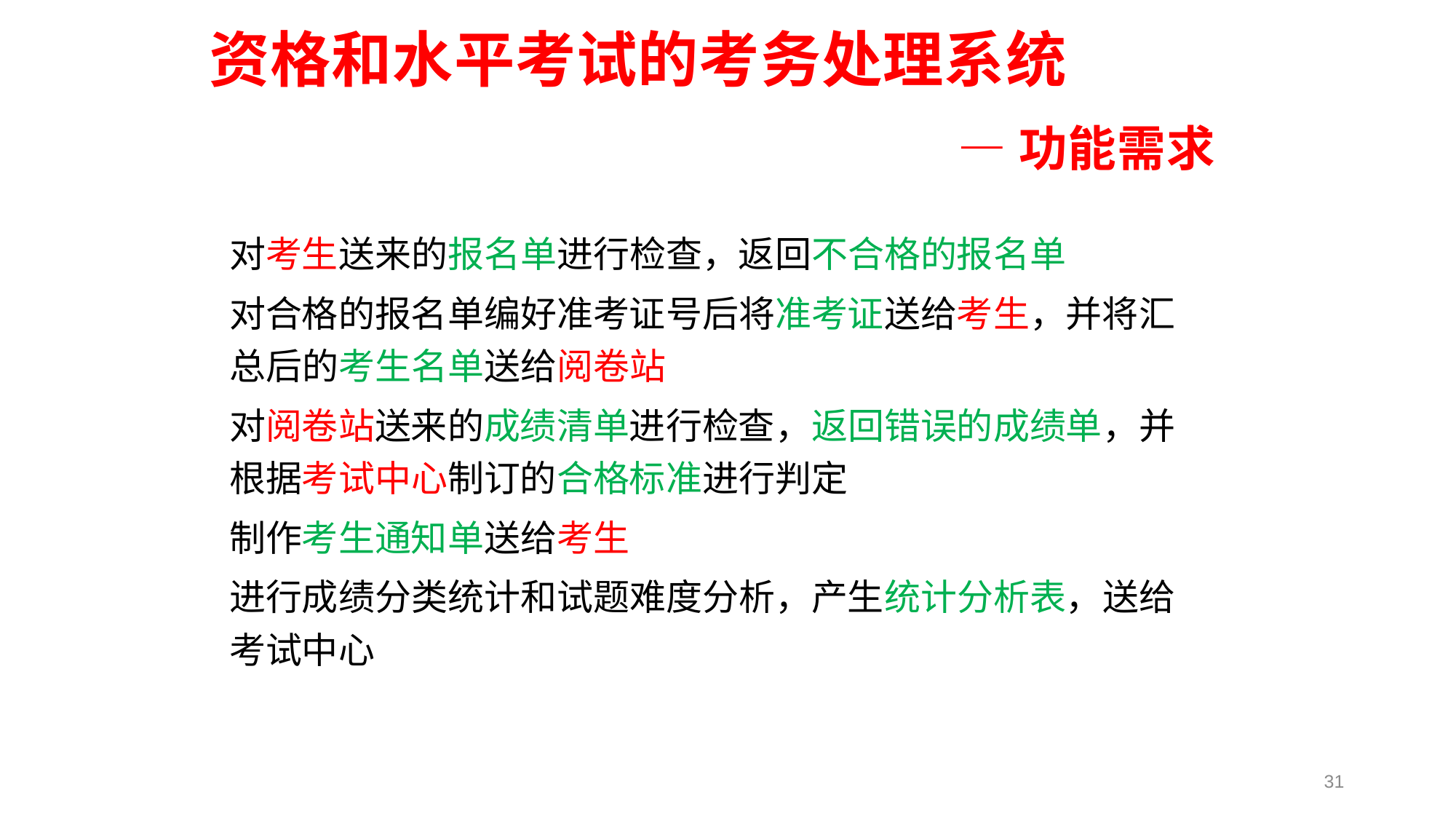

资格和水平考试的考务处理系统
—功能需求
对考生送来的报名单进行检查，返回不合格的报名单
对合格的报名单编好准考证号后将准考证送给考生，并将汇总后的考生名单送给阅卷站
对阅卷站送来的成绩清单进行检查，返回错误的成绩单，并根据考试中心制订的合格标准进行判定
制作考生通知单送给考生
进行成绩分类统计和试题难度分析，产生统计分析表，送给考试中心
31